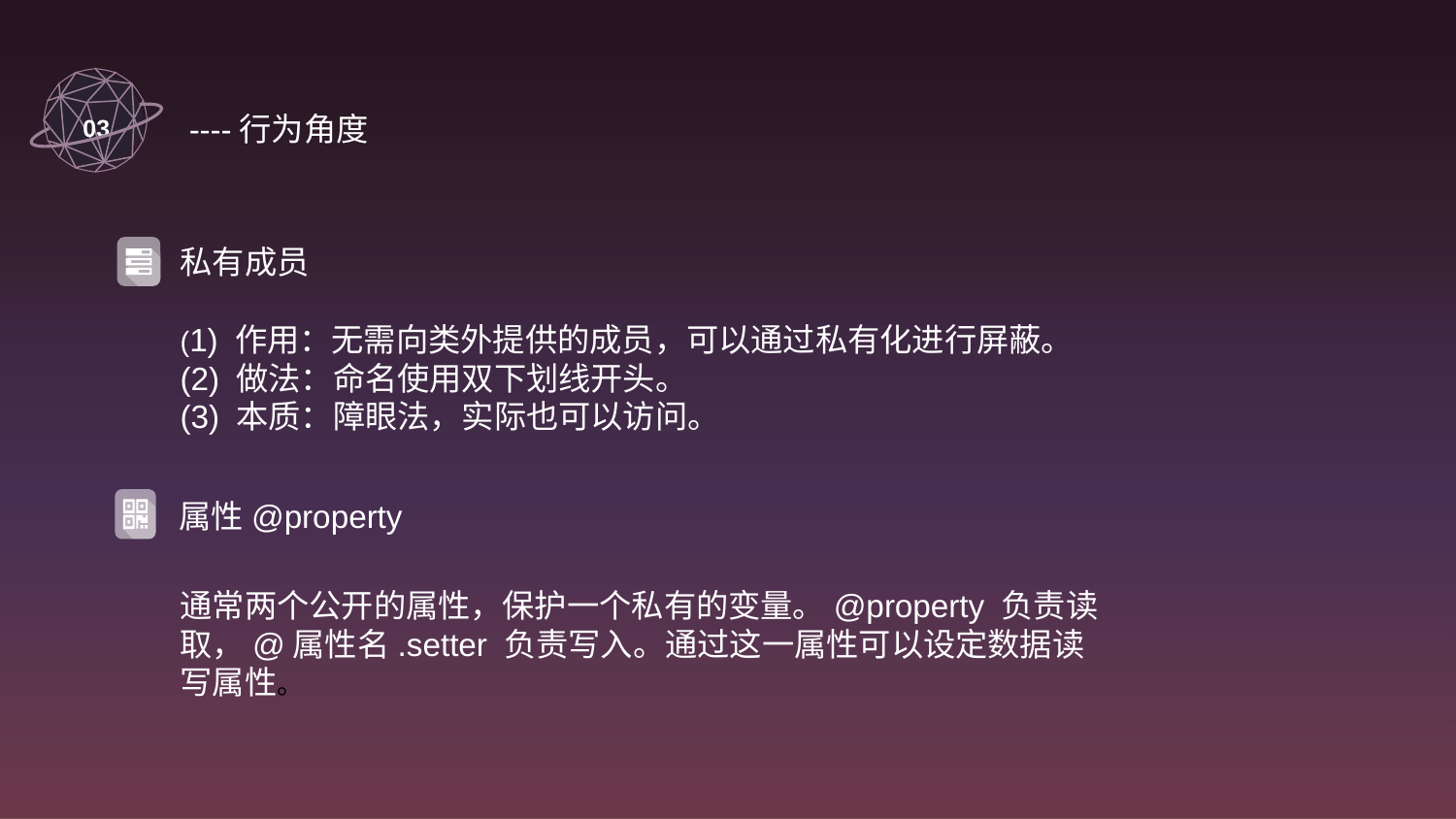

03

 ----行为角度
私有成员

(1) 作用：无需向类外提供的成员，可以通过私有化进行屏蔽。
(2) 做法：命名使用双下划线开头。
(3) 本质：障眼法，实际也可以访问。

属性@property
通常两个公开的属性，保护一个私有的变量。@property 负责读取，@属性名.setter 负责写入。通过这一属性可以设定数据读写属性。